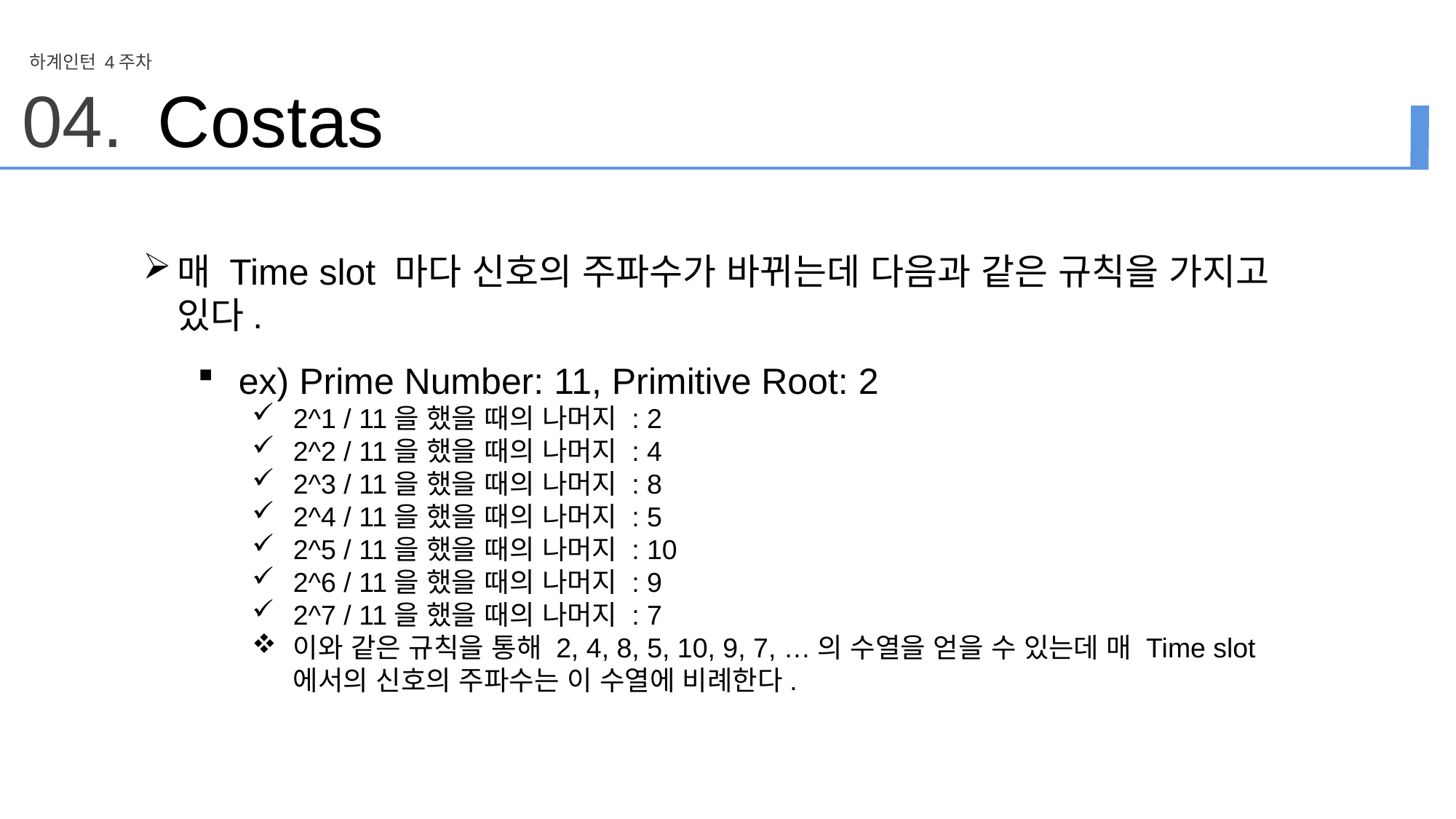

하계인턴 4주차
04.
Costas
매 Time slot 마다 신호의 주파수가 바뀌는데 다음과 같은 규칙을 가지고 있다.
ex) Prime Number: 11, Primitive Root: 2
2^1 / 11을 했을 때의 나머지 : 2
2^2 / 11을 했을 때의 나머지 : 4
2^3 / 11을 했을 때의 나머지 : 8
2^4 / 11을 했을 때의 나머지 : 5
2^5 / 11을 했을 때의 나머지 : 10
2^6 / 11을 했을 때의 나머지 : 9
2^7 / 11을 했을 때의 나머지 : 7
이와 같은 규칙을 통해 2, 4, 8, 5, 10, 9, 7, …의 수열을 얻을 수 있는데 매 Time slot에서의 신호의 주파수는 이 수열에 비례한다.